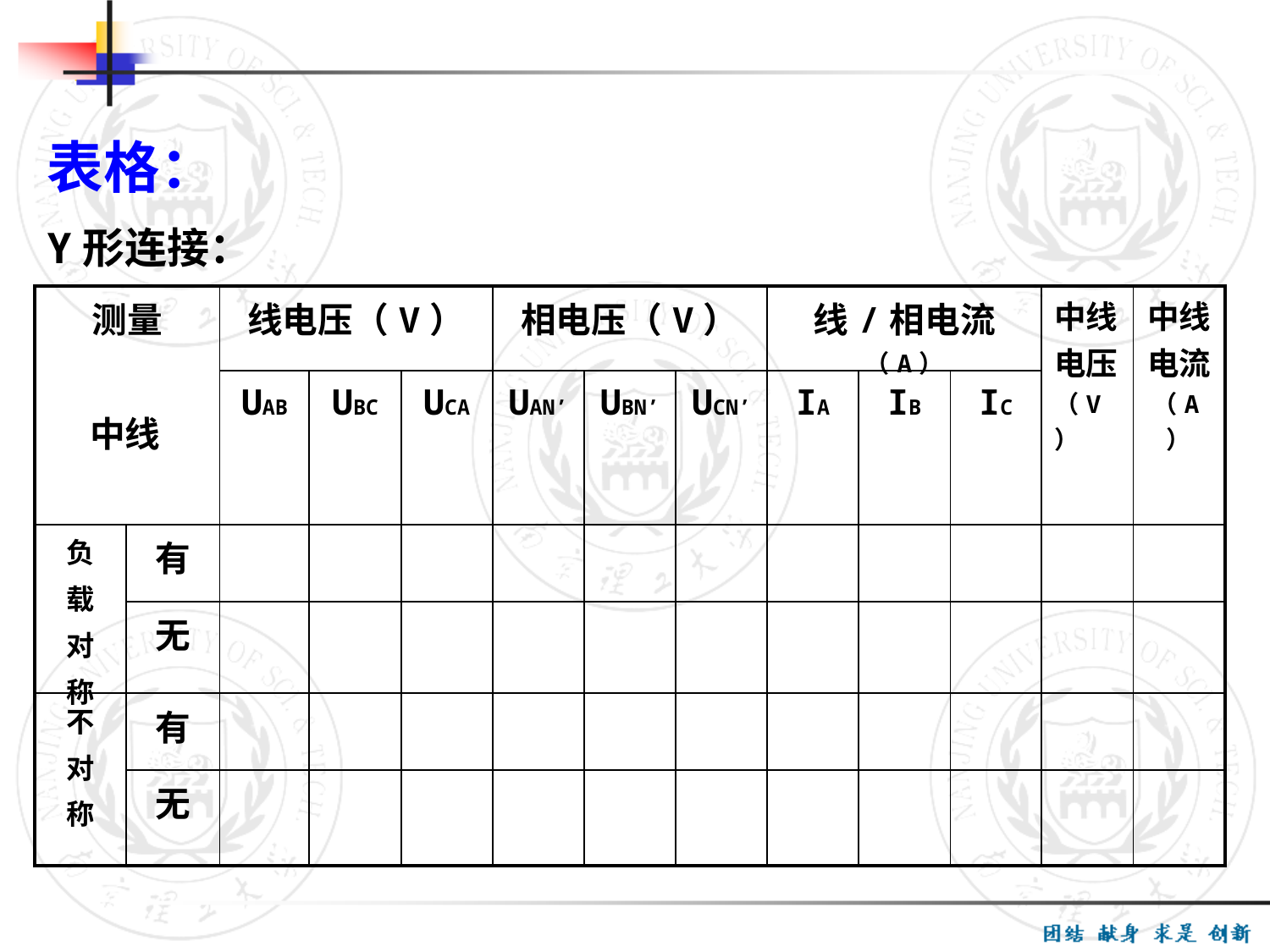

表格：
Y形连接：

| 测量 中线 |  | 线电压（V） |  |  | 相电压（V） |  |  | 线/相电流（A） |  |  | 中线电压（V） | 中线电流（A） |
| --- | --- | --- | --- | --- | --- | --- | --- | --- | --- | --- | --- | --- |
|  |  | UAB | UBC | UCA | UAN’ | UBN’ | UCN’ | IA | IB | IC |  |  |
| 负 载 对 称 | 有 |  |  |  |  |  |  |  |  |  |  |  |
|  | 无 |  |  |  |  |  |  |  |  |  |  |  |
| 不 对 称 | 有 |  |  |  |  |  |  |  |  |  |  |  |
|  | 无 |  |  |  |  |  |  |  |  |  |  |  |